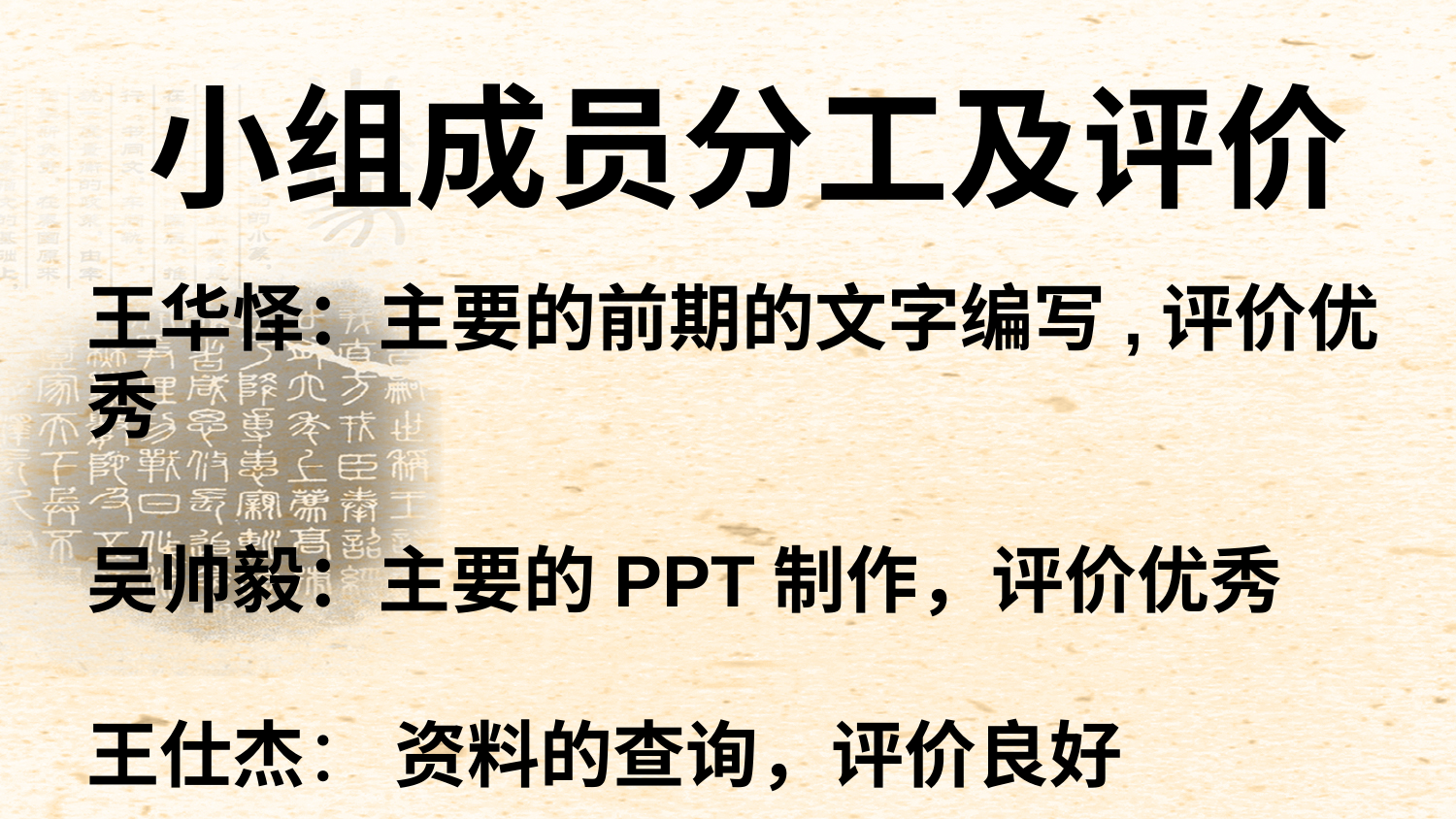

小组成员分工及评价
王华怿：主要的前期的文字编写,评价优秀

吴帅毅：主要的PPT制作，评价优秀

王仕杰： 资料的查询，评价良好